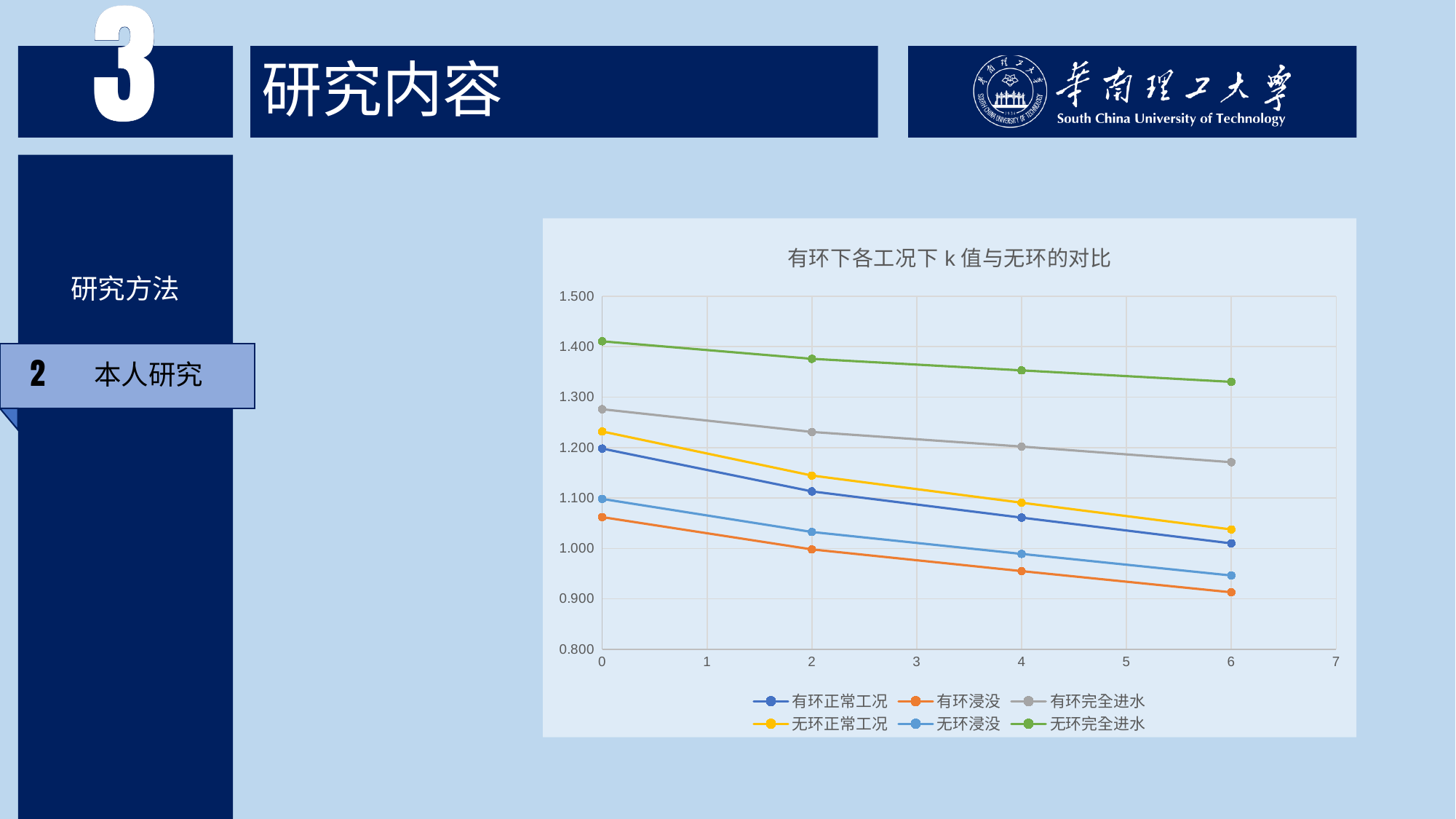

3
3
# 研究内容

### Chart: 有环下各工况下k值与无环的对比

| Category |  |  |  |  |  |  |
|---|---|---|---|---|---|---|
研究方法
本人研究
2